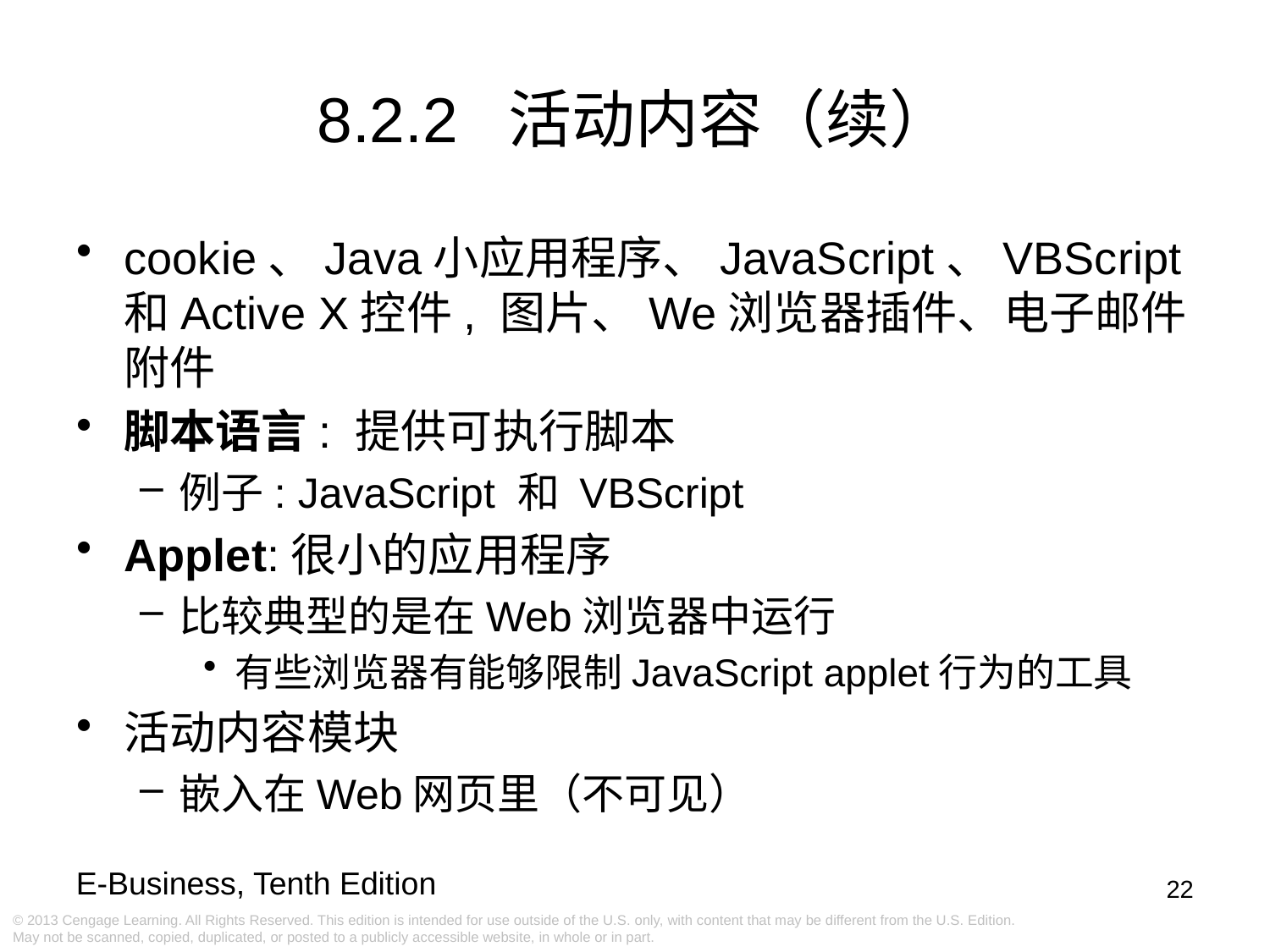

8.2.2  活动内容（续）
cookie、Java小应用程序、JavaScript、VBScript和Active X控件, 图片、We浏览器插件、电子邮件附件
脚本语言: 提供可执行脚本
例子: JavaScript 和 VBScript
Applet:很小的应用程序
比较典型的是在Web浏览器中运行
有些浏览器有能够限制JavaScript applet行为的工具
活动内容模块
嵌入在Web网页里（不可见）
22